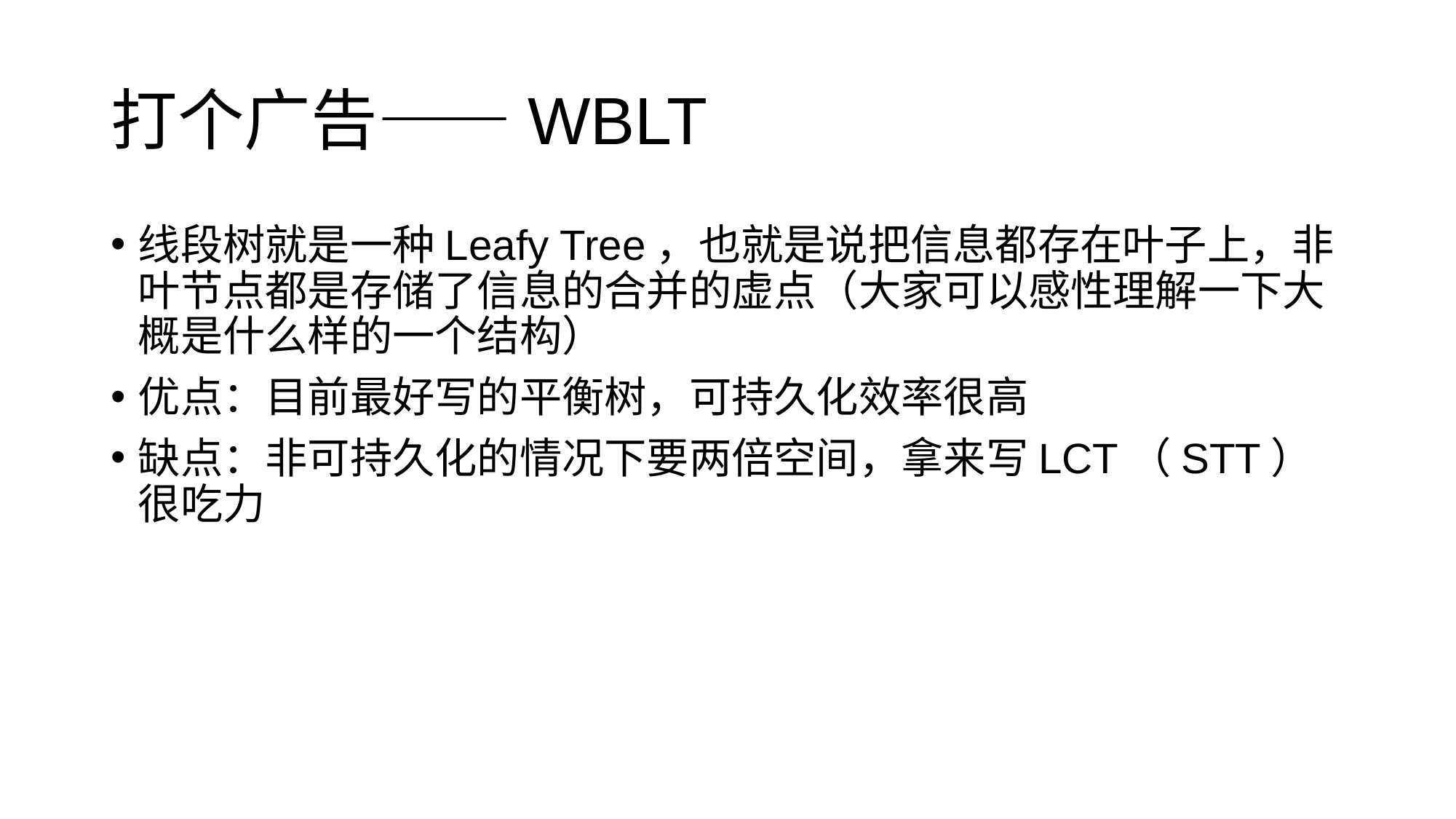

# 打个广告——WBLT
线段树就是一种Leafy Tree，也就是说把信息都存在叶子上，非叶节点都是存储了信息的合并的虚点（大家可以感性理解一下大概是什么样的一个结构）
优点：目前最好写的平衡树，可持久化效率很高
缺点：非可持久化的情况下要两倍空间，拿来写LCT（STT）很吃力